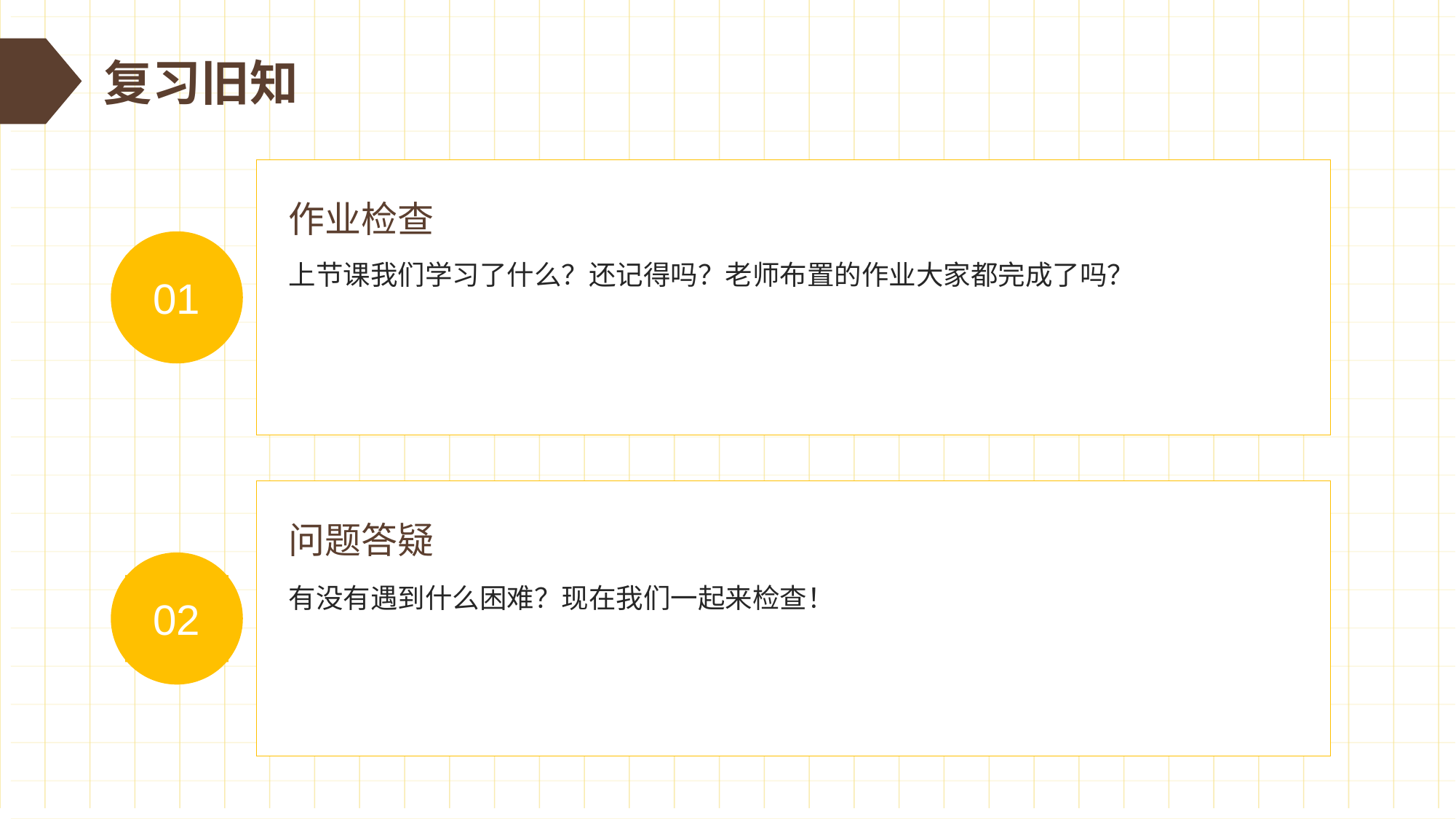

复习旧知

作业检查

01
上节课我们学习了什么？还记得吗？老师布置的作业大家都完成了吗？

问题答疑

02
有没有遇到什么困难？现在我们一起来检查！